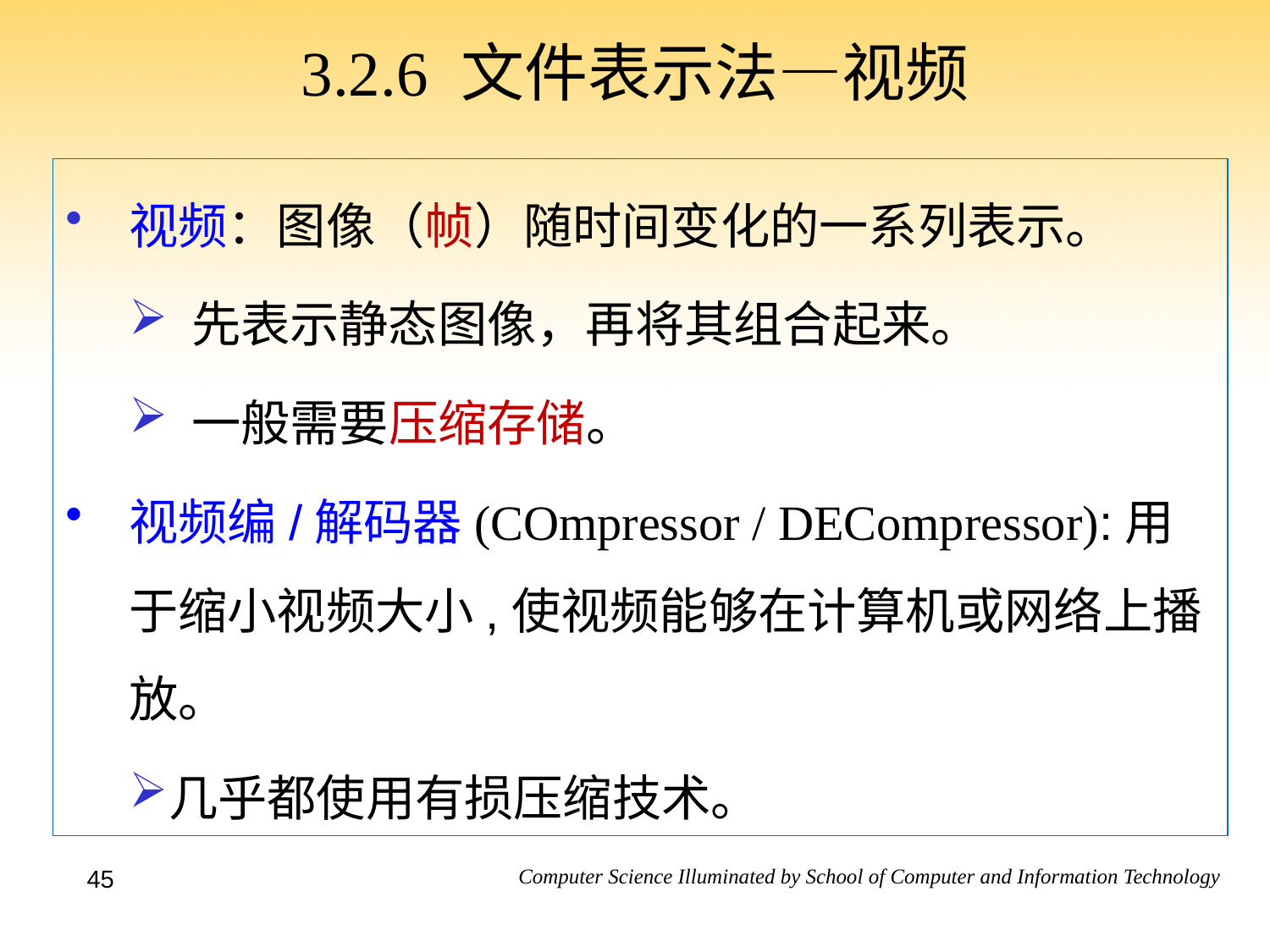

3.2.6 文件表示法—视频
视频：图像（帧）随时间变化的一系列表示。
 先表示静态图像，再将其组合起来。
 一般需要压缩存储。
视频编/解码器(COmpressor / DECompressor):用于缩小视频大小,使视频能够在计算机或网络上播放。
几乎都使用有损压缩技术。
45